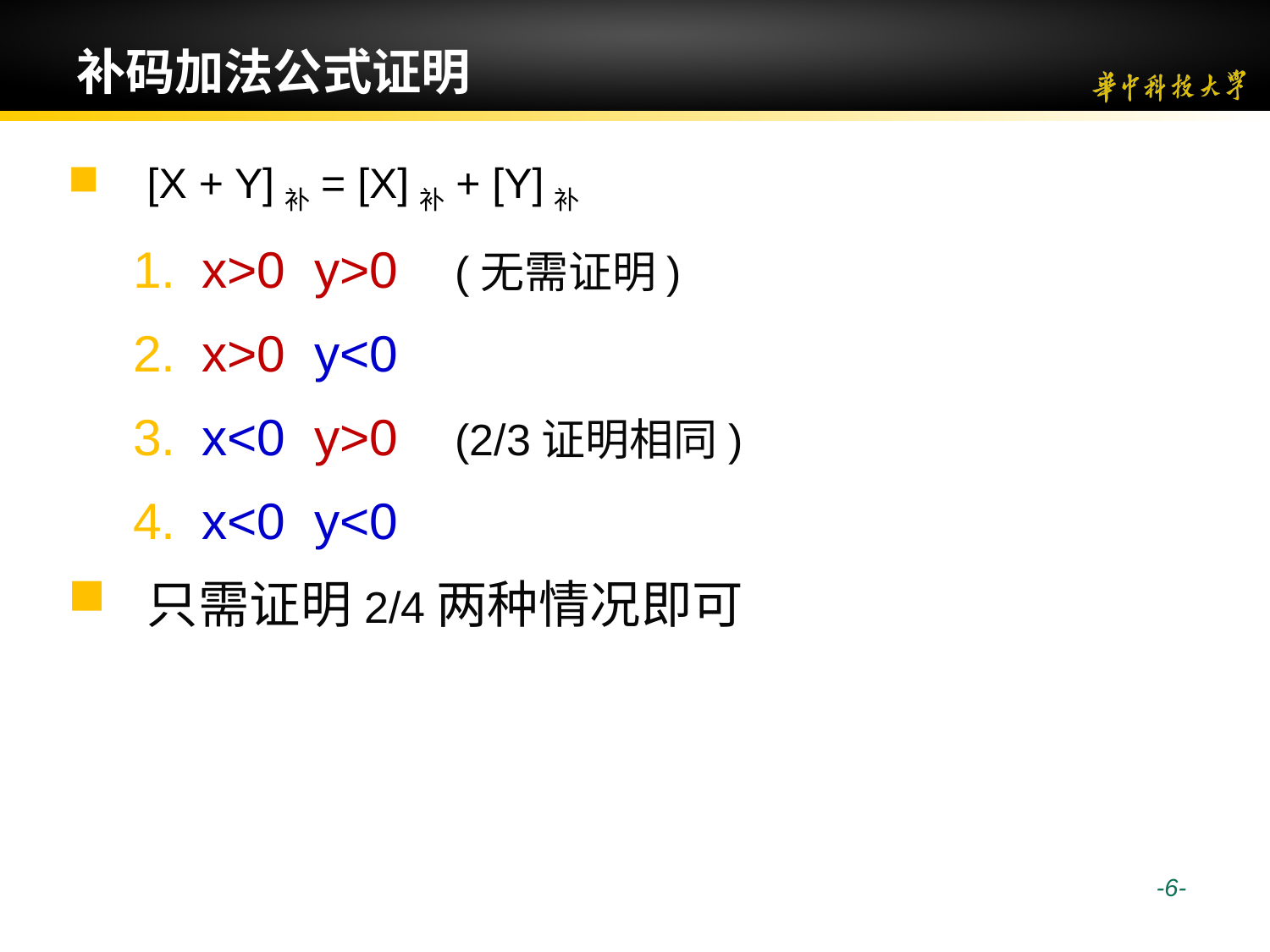

# 补码加法公式证明
[X + Y]补= [X]补+ [Y]补
x>0  y>0    (无需证明)
x>0  y<0
x<0  y>0    (2/3证明相同)
x<0  y<0
只需证明2/4两种情况即可
 -6-